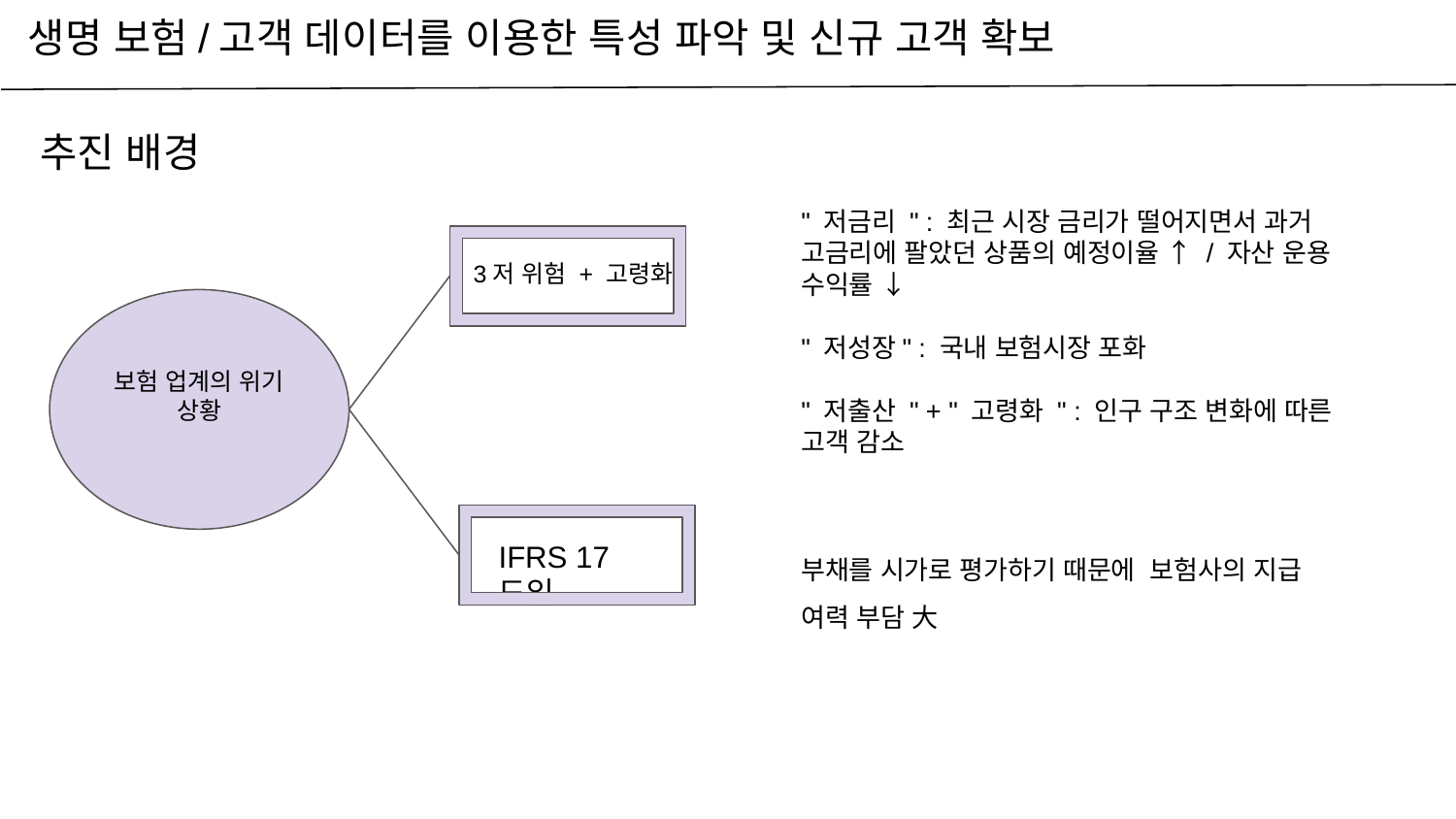

생명 보험/고객 데이터를 이용한 특성 파악 및 신규 고객 확보
# 추진 배경
" 저금리 " : 최근 시장 금리가 떨어지면서 과거 고금리에 팔았던 상품의 예정이율 ↑ / 자산 운용 수익률 ↓

" 저성장" : 국내 보험시장 포화

" 저출산 " + " 고령화 " : 인구 구조 변화에 따른 고객 감소

3저 위험 + 고령화

보험 업계의 위기 상황

IFRS 17 도입
부채를 시가로 평가하기 때문에  보험사의 지급 여력 부담 大